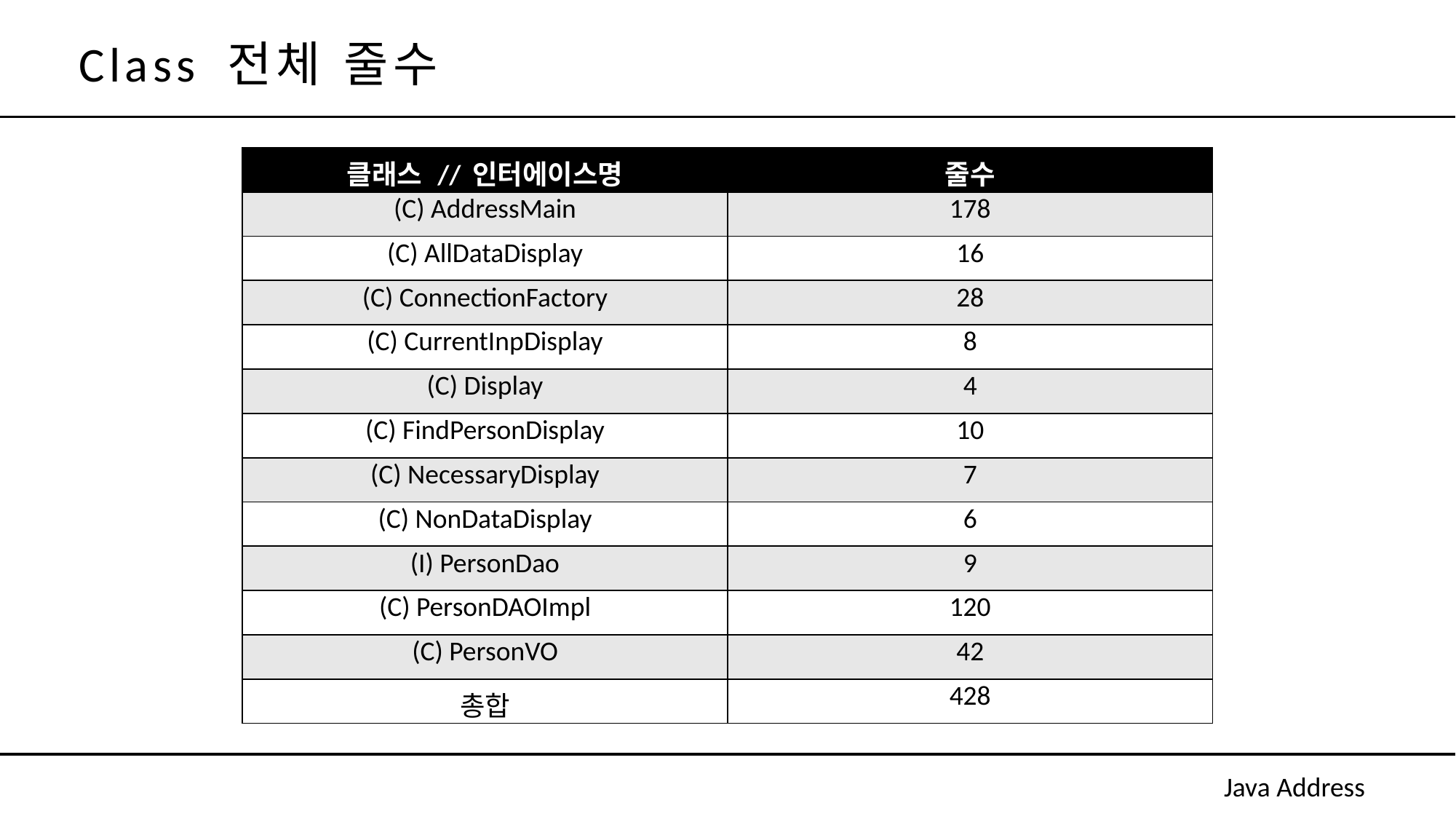

Class 전체 줄수
| 클래스 // 인터에이스명 | 줄수 |
| --- | --- |
| (C) AddressMain | 178 |
| (C) AllDataDisplay | 16 |
| (C) ConnectionFactory | 28 |
| (C) CurrentInpDisplay | 8 |
| (C) Display | 4 |
| (C) FindPersonDisplay | 10 |
| (C) NecessaryDisplay | 7 |
| (C) NonDataDisplay | 6 |
| (I) PersonDao | 9 |
| (C) PersonDAOImpl | 120 |
| (C) PersonVO | 42 |
| 총합 | 428 |
Java Address